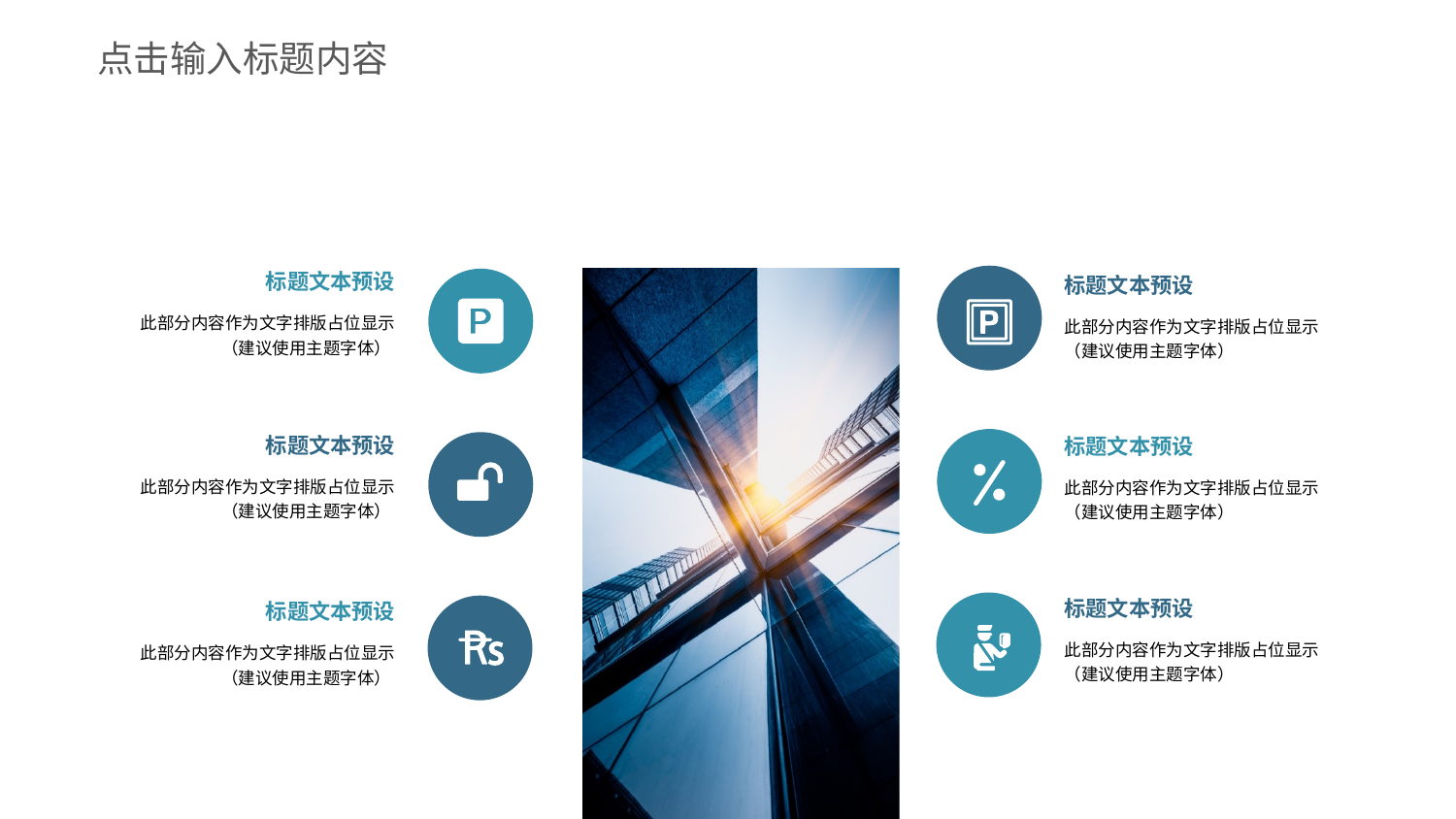

点击输入标题内容
标题文本预设
标题文本预设

此部分内容作为文字排版占位显示 （建议使用主题字体）
此部分内容作为文字排版占位显示 （建议使用主题字体）
标题文本预设
标题文本预设

此部分内容作为文字排版占位显示 （建议使用主题字体）
此部分内容作为文字排版占位显示 （建议使用主题字体）
标题文本预设
标题文本预设

此部分内容作为文字排版占位显示 （建议使用主题字体）

此部分内容作为文字排版占位显示 （建议使用主题字体）